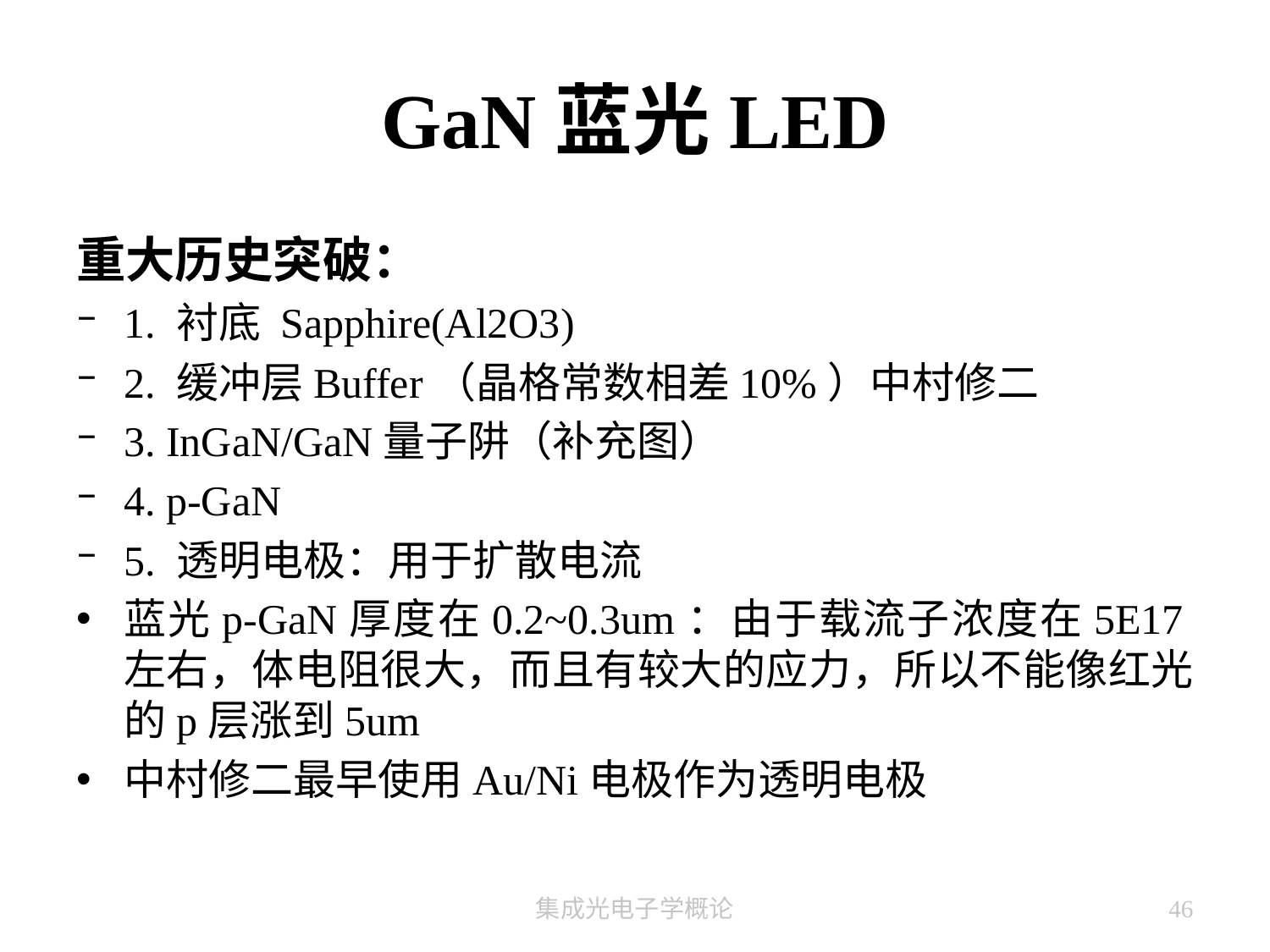

# GaN蓝光LED
重大历史突破：
1. 衬底 Sapphire(Al2O3)
2. 缓冲层Buffer（晶格常数相差10%）中村修二
3. InGaN/GaN量子阱（补充图）
4. p-GaN
5. 透明电极：用于扩散电流
蓝光p-GaN厚度在0.2~0.3um：由于载流子浓度在5E17左右，体电阻很大，而且有较大的应力，所以不能像红光的p层涨到5um
中村修二最早使用Au/Ni电极作为透明电极
集成光电子学概论
46